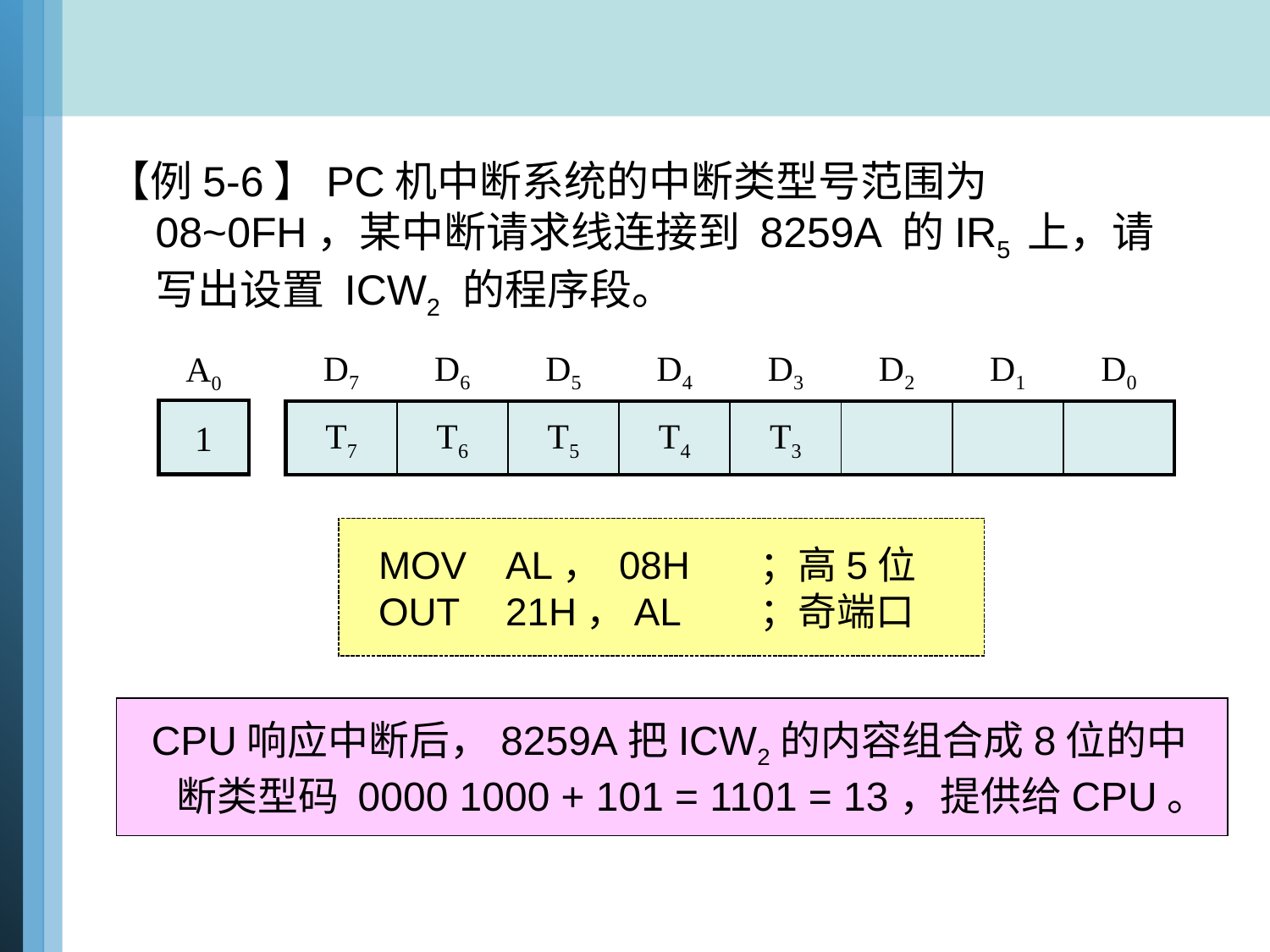

【例5-6】PC机中断系统的中断类型号范围为08~0FH，某中断请求线连接到 8259A 的IR5 上，请写出设置 ICW2 的程序段。
| D7 | D6 | D5 | D4 | D3 | D2 | D1 | D0 |
| --- | --- | --- | --- | --- | --- | --- | --- |
| A0 |
| --- |
| 1 |
| --- |
| T7 | T6 | T5 | T4 | T3 |  |  |  |
| --- | --- | --- | --- | --- | --- | --- | --- |
MOV	AL， 08H	；高5位
OUT	21H，AL	；奇端口
  CPU响应中断后，8259A把ICW2的内容组合成8位的中断类型码 0000 1000 + 101 = 1101 = 13，提供给CPU。
121